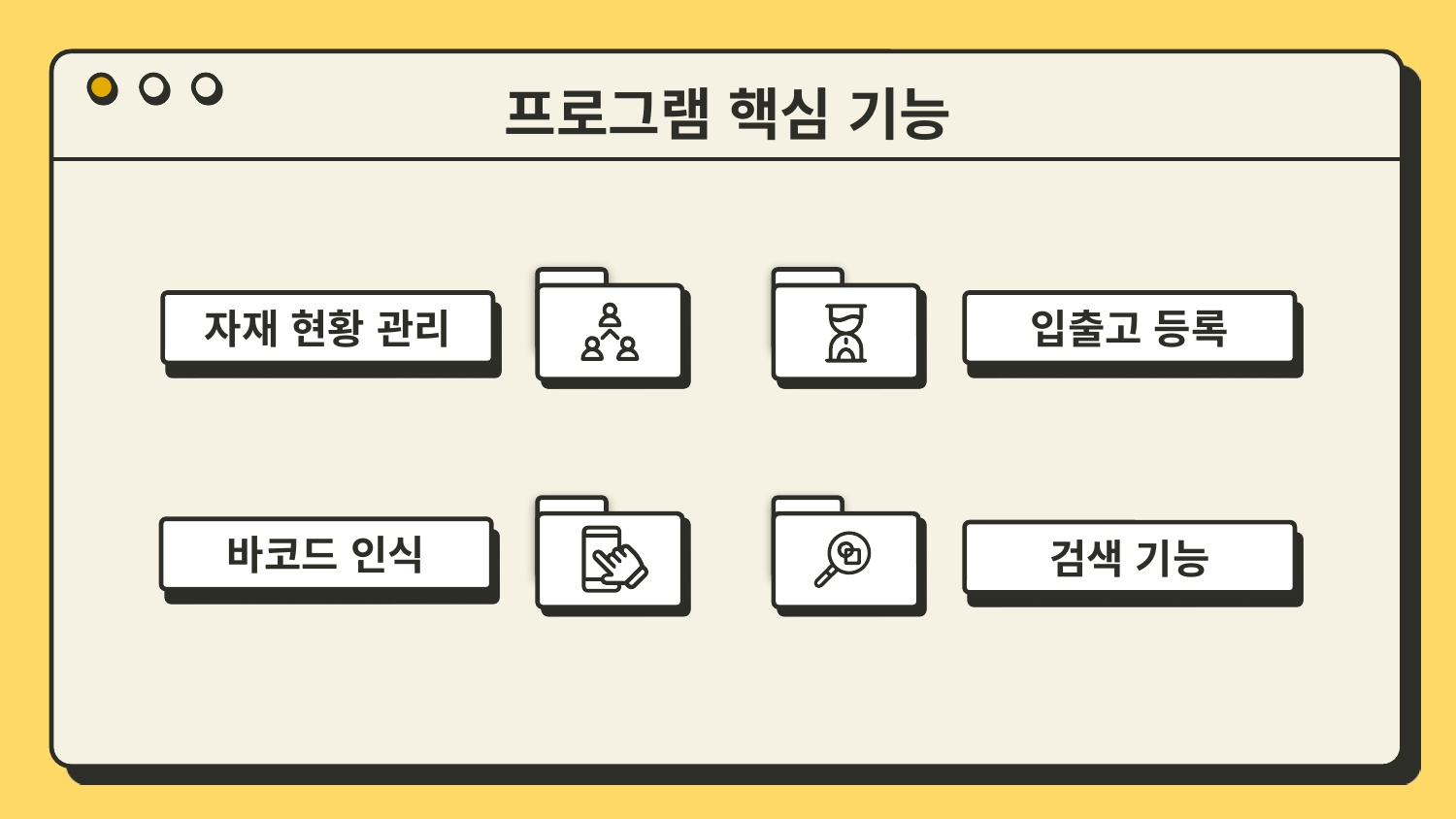

프로그램 핵심 기능

# 자재 현황 관리

입출고 등록

바코드 인식

검색 기능